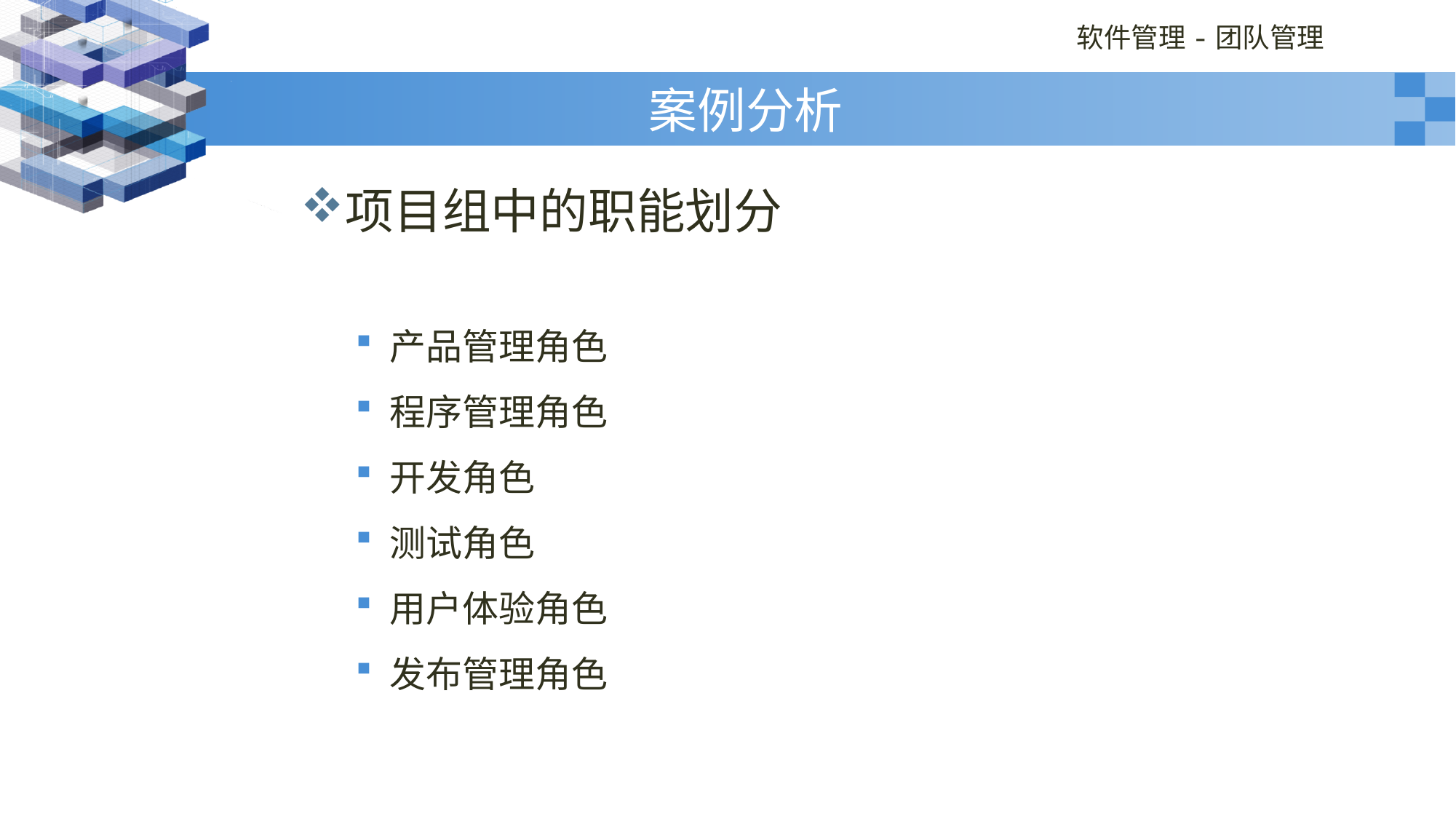

# 案例分析
项目组中的职能划分

产品管理角色
程序管理角色
开发角色
测试角色
用户体验角色
发布管理角色